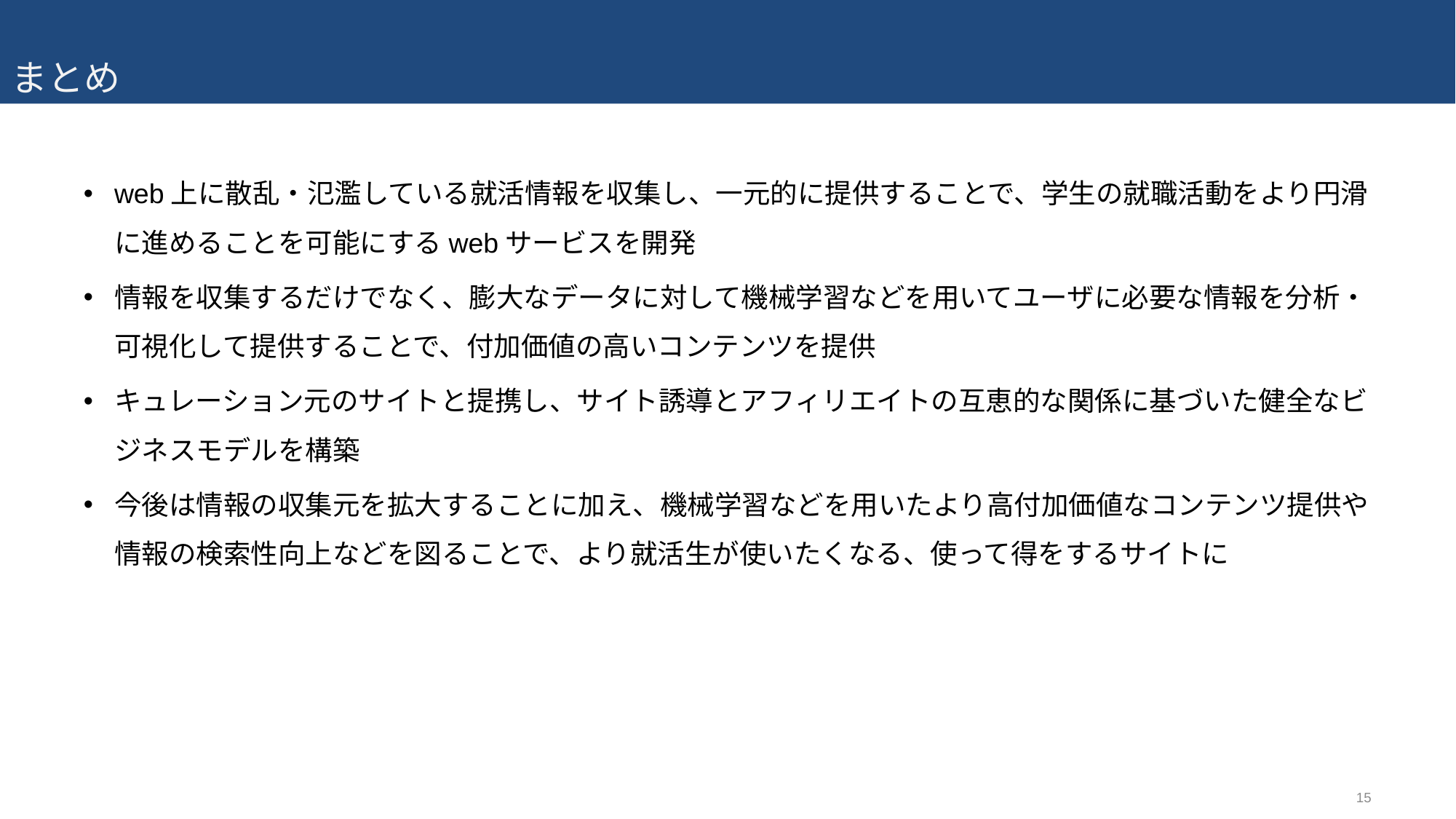

# まとめ
web上に散乱・氾濫している就活情報を収集し、一元的に提供することで、学生の就職活動をより円滑に進めることを可能にするwebサービスを開発
情報を収集するだけでなく、膨大なデータに対して機械学習などを用いてユーザに必要な情報を分析・可視化して提供することで、付加価値の高いコンテンツを提供
キュレーション元のサイトと提携し、サイト誘導とアフィリエイトの互恵的な関係に基づいた健全なビジネスモデルを構築
今後は情報の収集元を拡大することに加え、機械学習などを用いたより高付加価値なコンテンツ提供や情報の検索性向上などを図ることで、より就活生が使いたくなる、使って得をするサイトに
15